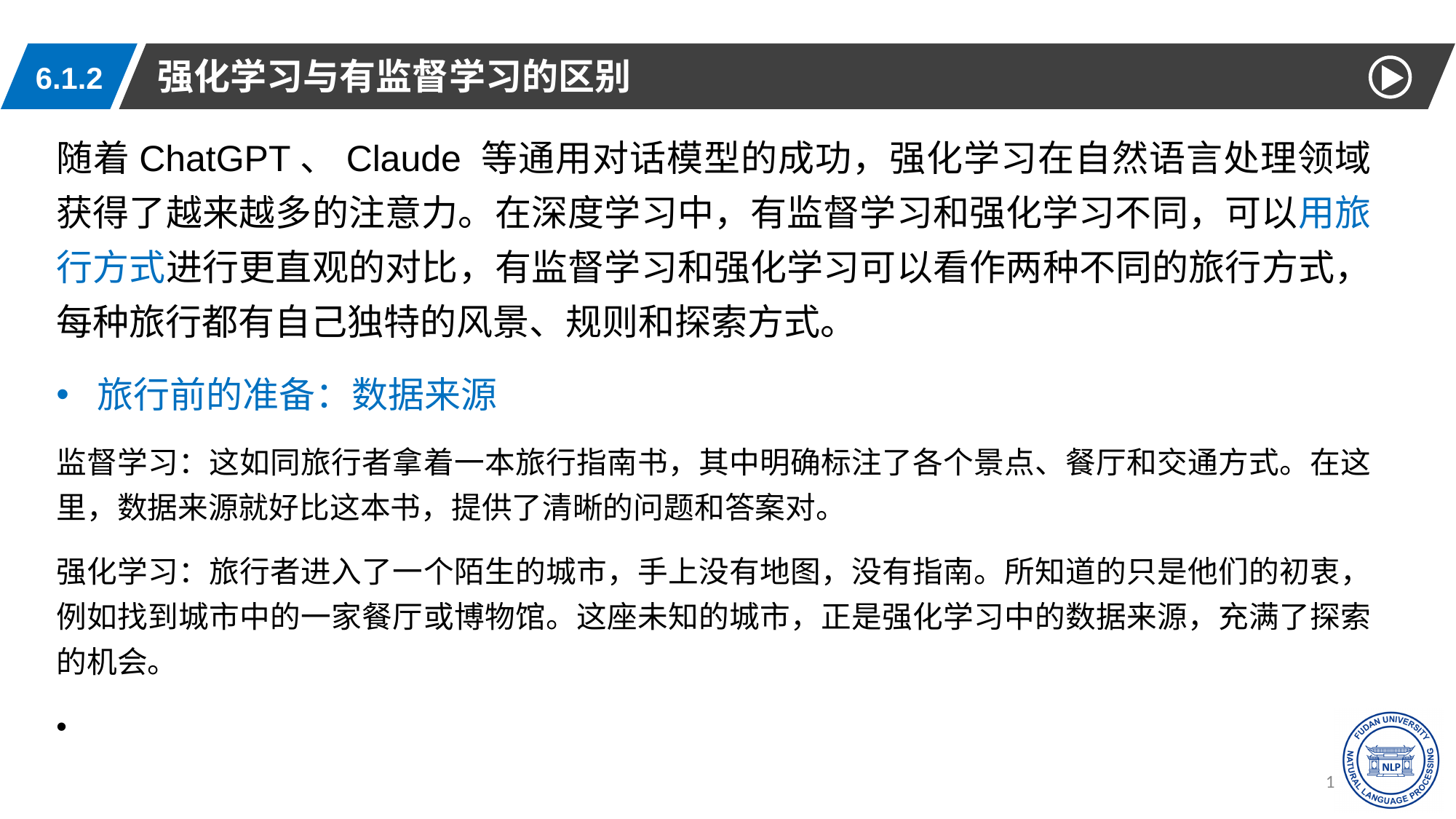

强化学习与有监督学习的区别
6.1.2

随着ChatGPT、Claude 等通用对话模型的成功，强化学习在自然语言处理领域获得了越来越多的注意力。在深度学习中，有监督学习和强化学习不同，可以用旅行方式进行更直观的对比，有监督学习和强化学习可以看作两种不同的旅行方式，每种旅行都有自己独特的风景、规则和探索方式。
旅行前的准备：数据来源
监督学习：这如同旅行者拿着一本旅行指南书，其中明确标注了各个景点、餐厅和交通方式。在这里，数据来源就好比这本书，提供了清晰的问题和答案对。
强化学习：旅行者进入了一个陌生的城市，手上没有地图，没有指南。所知道的只是他们的初衷，例如找到城市中的一家餐厅或博物馆。这座未知的城市，正是强化学习中的数据来源，充满了探索的机会。
•
13